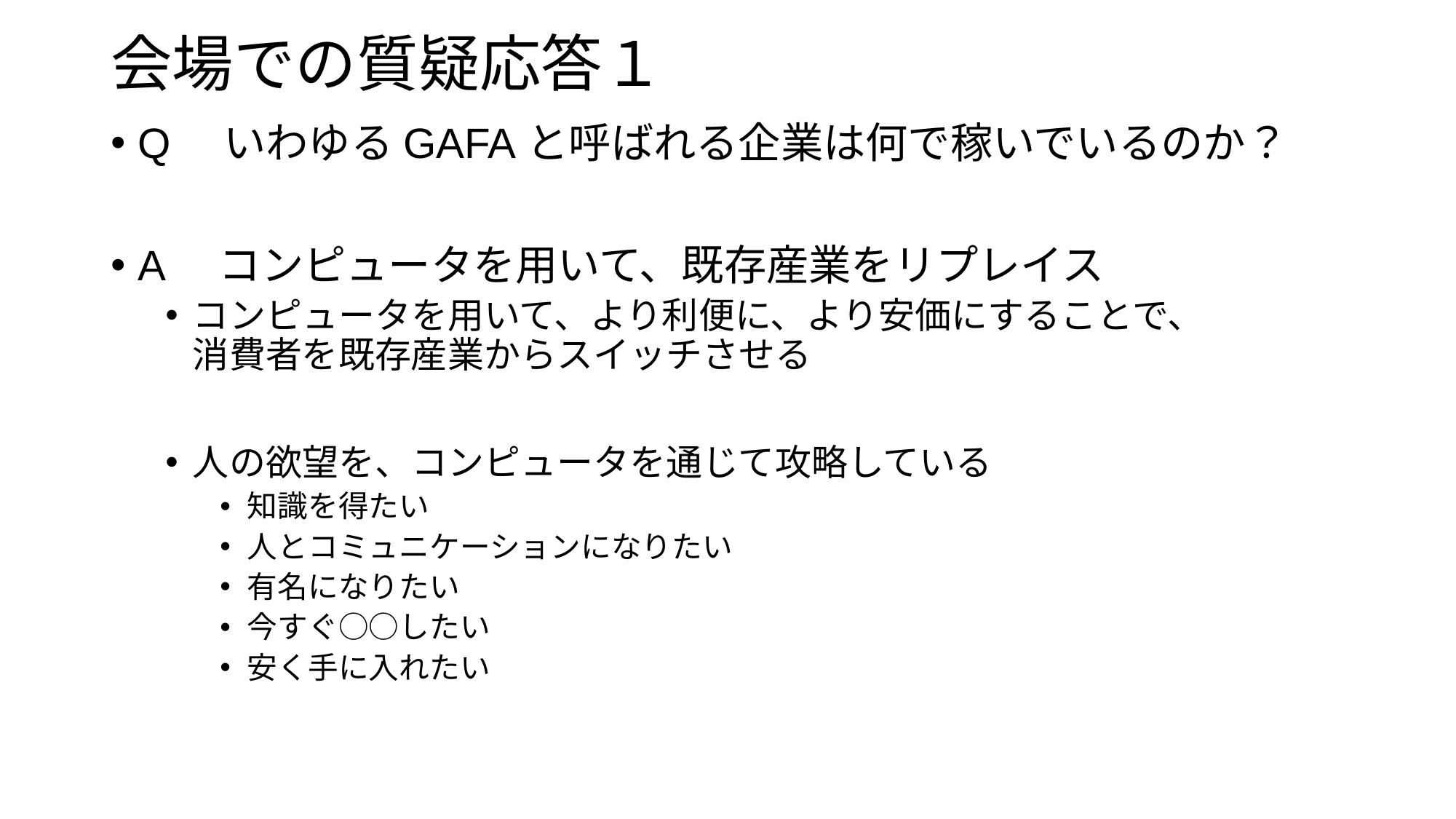

# 会場での質疑応答１
Q　いわゆるGAFAと呼ばれる企業は何で稼いでいるのか？

A　コンピュータを用いて、既存産業をリプレイス
コンピュータを用いて、より利便に、より安価にすることで、
消費者を既存産業からスイッチさせる

人の欲望を、コンピュータを通じて攻略している
知識を得たい
人とコミュニケーションになりたい
有名になりたい
今すぐ○○したい
安く手に入れたい